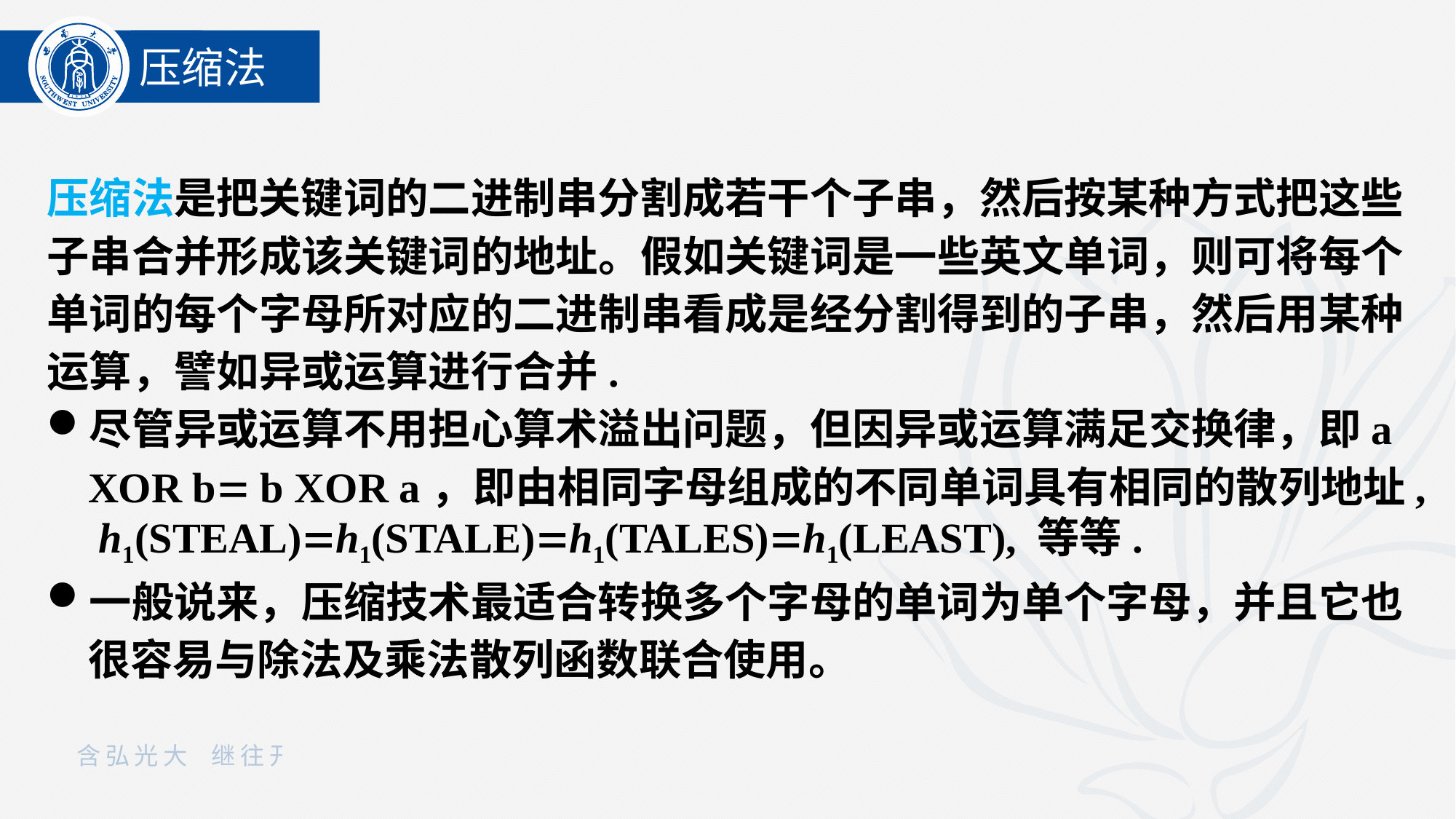

压缩法
压缩法是把关键词的二进制串分割成若干个子串，然后按某种方式把这些子串合并形成该关键词的地址。假如关键词是一些英文单词，则可将每个单词的每个字母所对应的二进制串看成是经分割得到的子串，然后用某种运算，譬如异或运算进行合并.
尽管异或运算不用担心算术溢出问题，但因异或运算满足交换律，即a XOR b= b XOR a，即由相同字母组成的不同单词具有相同的散列地址, h1(STEAL)=h1(STALE)=h1(TALES)=h1(LEAST), 等等.
一般说来，压缩技术最适合转换多个字母的单词为单个字母，并且它也很容易与除法及乘法散列函数联合使用。